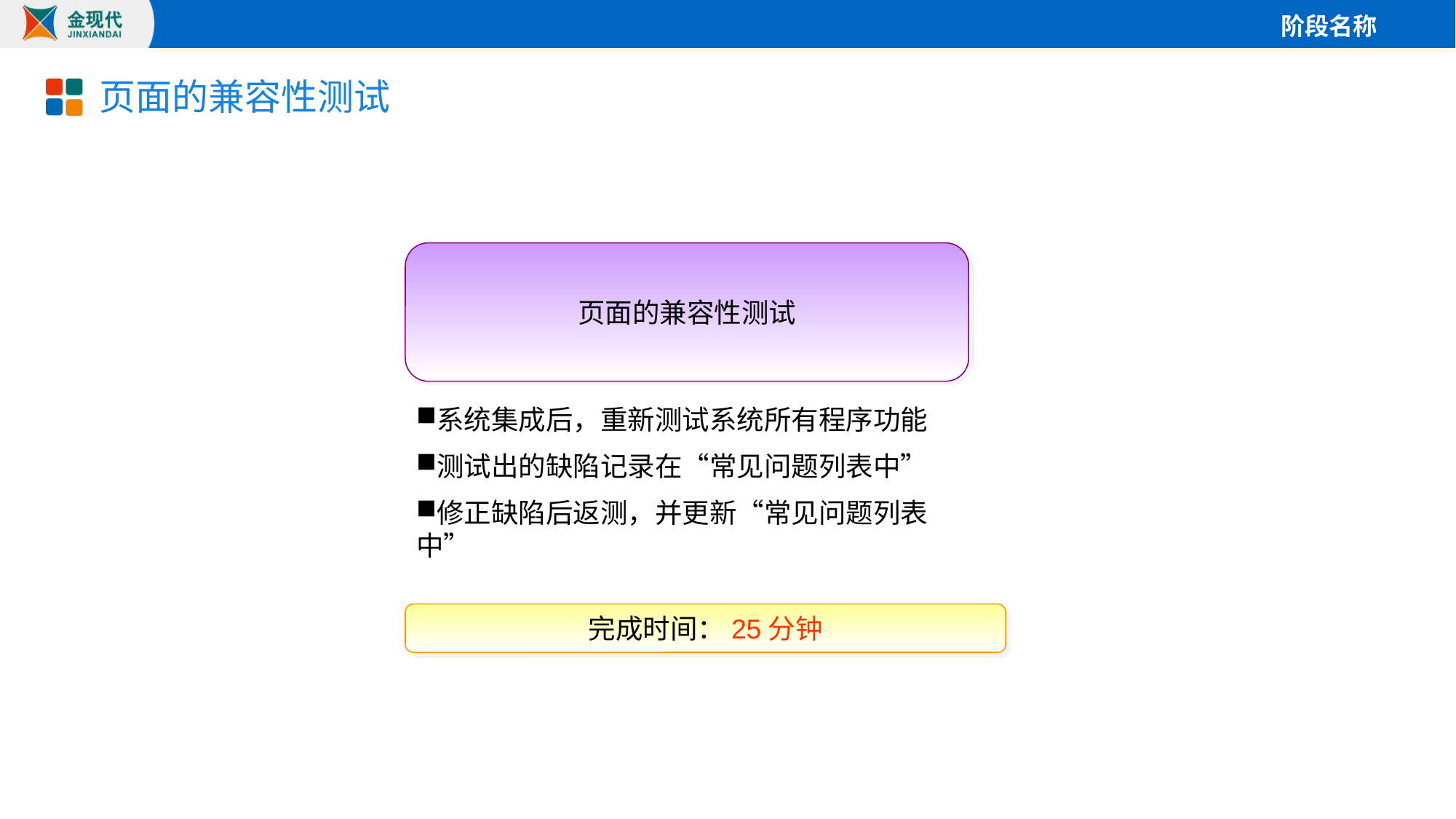

# 页面的兼容性测试
页面的兼容性测试
系统集成后，重新测试系统所有程序功能
测试出的缺陷记录在“常见问题列表中”
修正缺陷后返测，并更新“常见问题列表中”
完成时间：25分钟